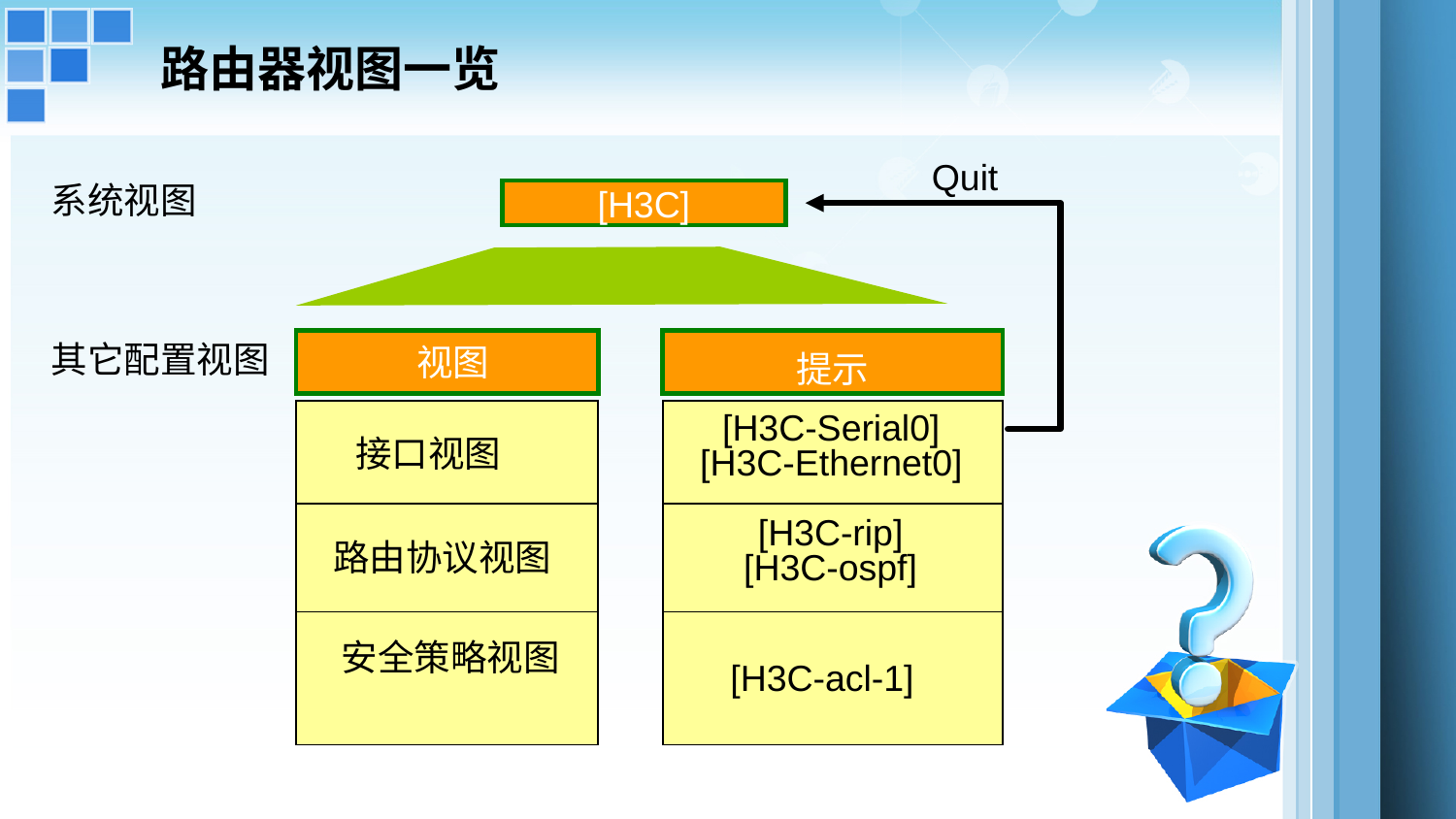

路由器视图一览
Quit
系统视图
[H3C]

其它配置视图

视图
提示

[H3C-Serial0]
[H3C-Ethernet0]
接口视图

[H3C-rip]
[H3C-ospf]

路由协议视图

安全策略视图

[H3C-acl-1]